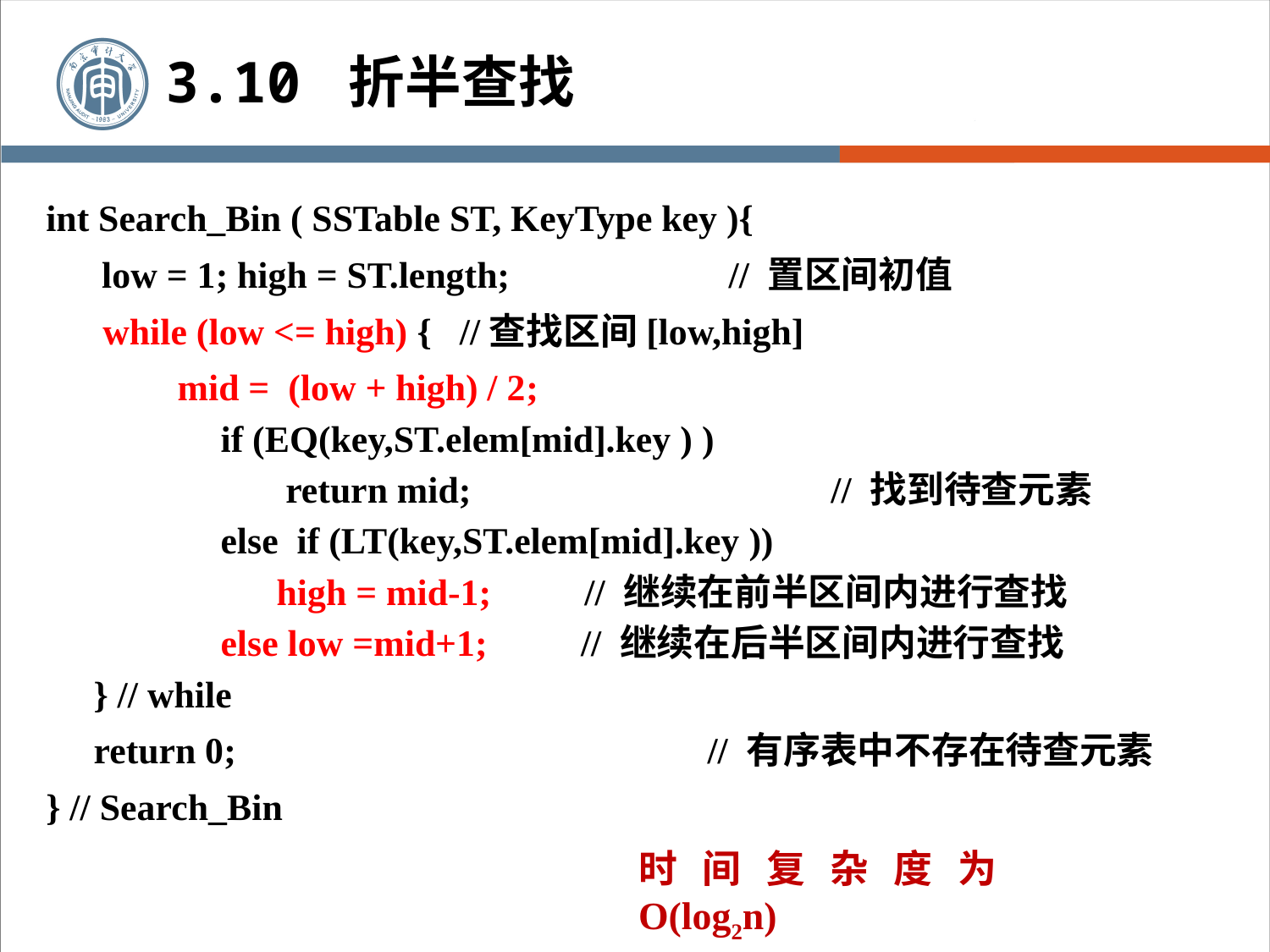

3.10 折半查找
int Search_Bin ( SSTable ST, KeyType key ){
      low = 1; high = ST.length; 　　　　　	// 置区间初值
	 while (low <= high) {   //查找区间[low,high]
	         mid =  (low + high) / 2;
	if (EQ(key,ST.elem[mid].key ) )
	       return mid;　　　　　　　　　 // 找到待查元素
	else  if (LT(key,ST.elem[mid].key ))
	      high = mid-1;          // 继续在前半区间内进行查找
 	else low =mid+1;          // 继续在后半区间内进行查找
} // while
	return 0; 　　　　　　　　　　　　// 有序表中不存在待查元素
} // Search_Bin
时间复杂度为O(log2n)